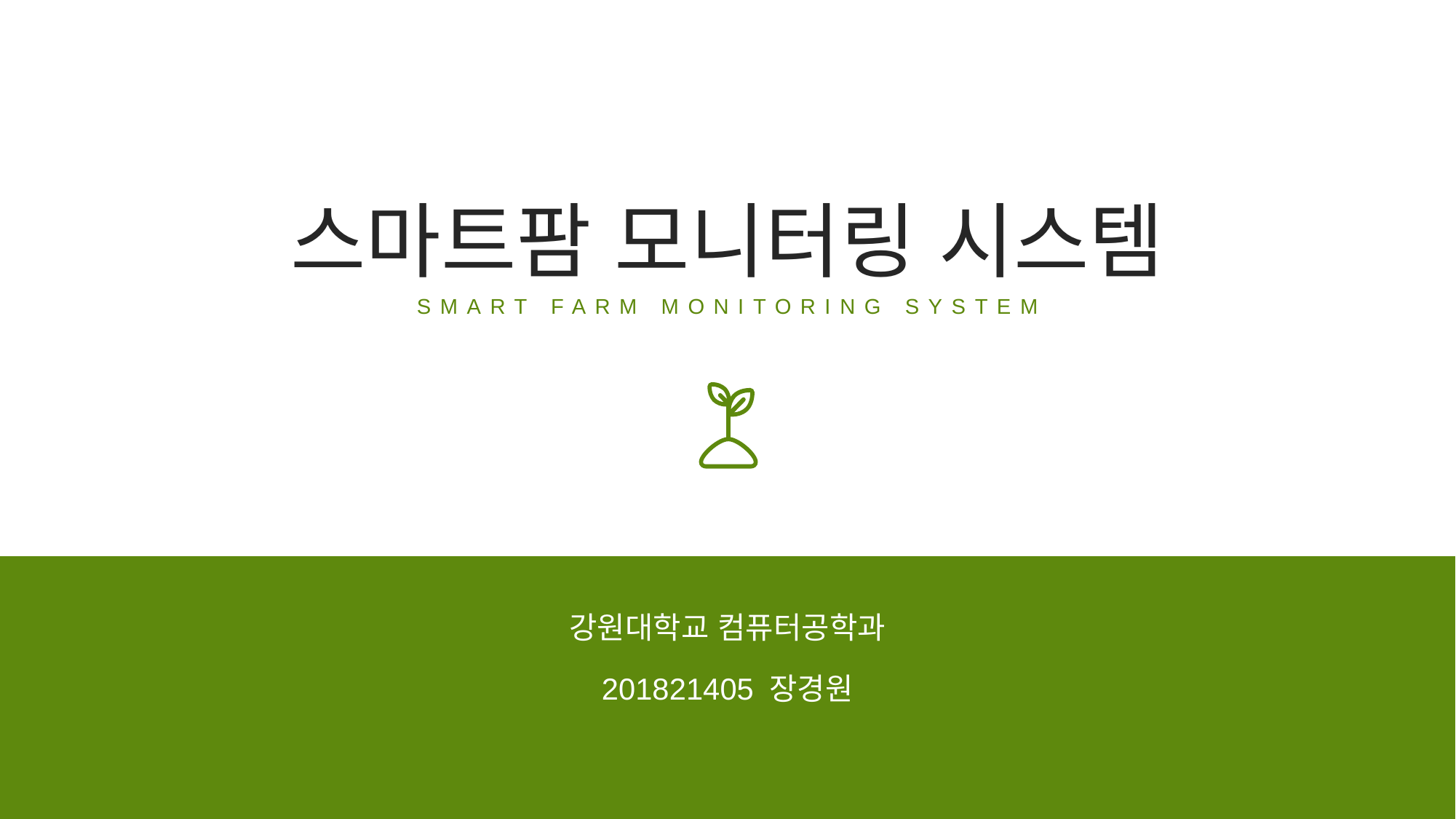

# 스마트팜 모니터링 시스템
SMART FARM MONITORING SYSTEM

강원대학교 컴퓨터공학과
201821405 장경원